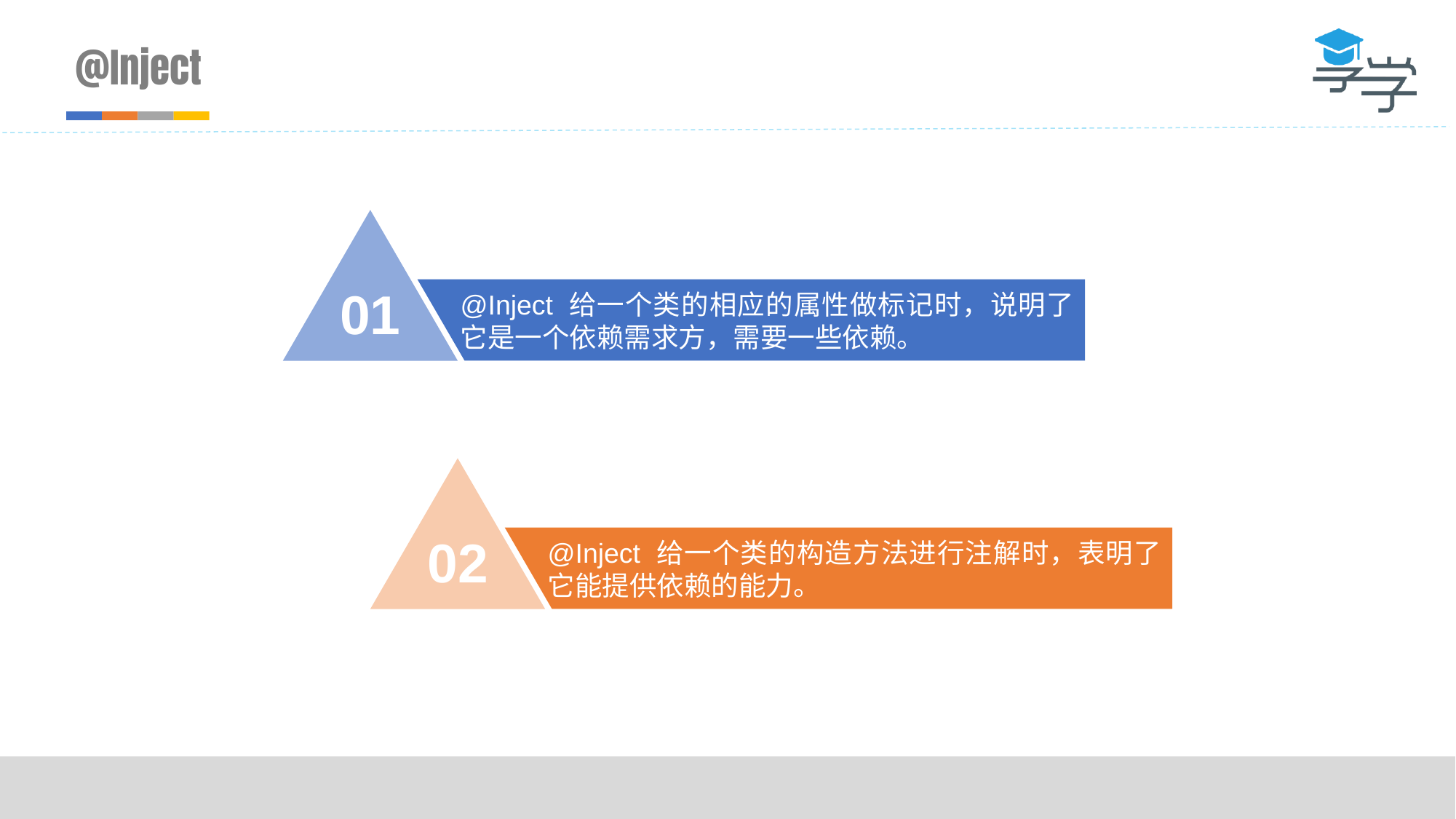

@Inject

01
@Inject 给一个类的相应的属性做标记时，说明了它是一个依赖需求方，需要一些依赖。
02
@Inject 给一个类的构造方法进行注解时，表明了它能提供依赖的能力。